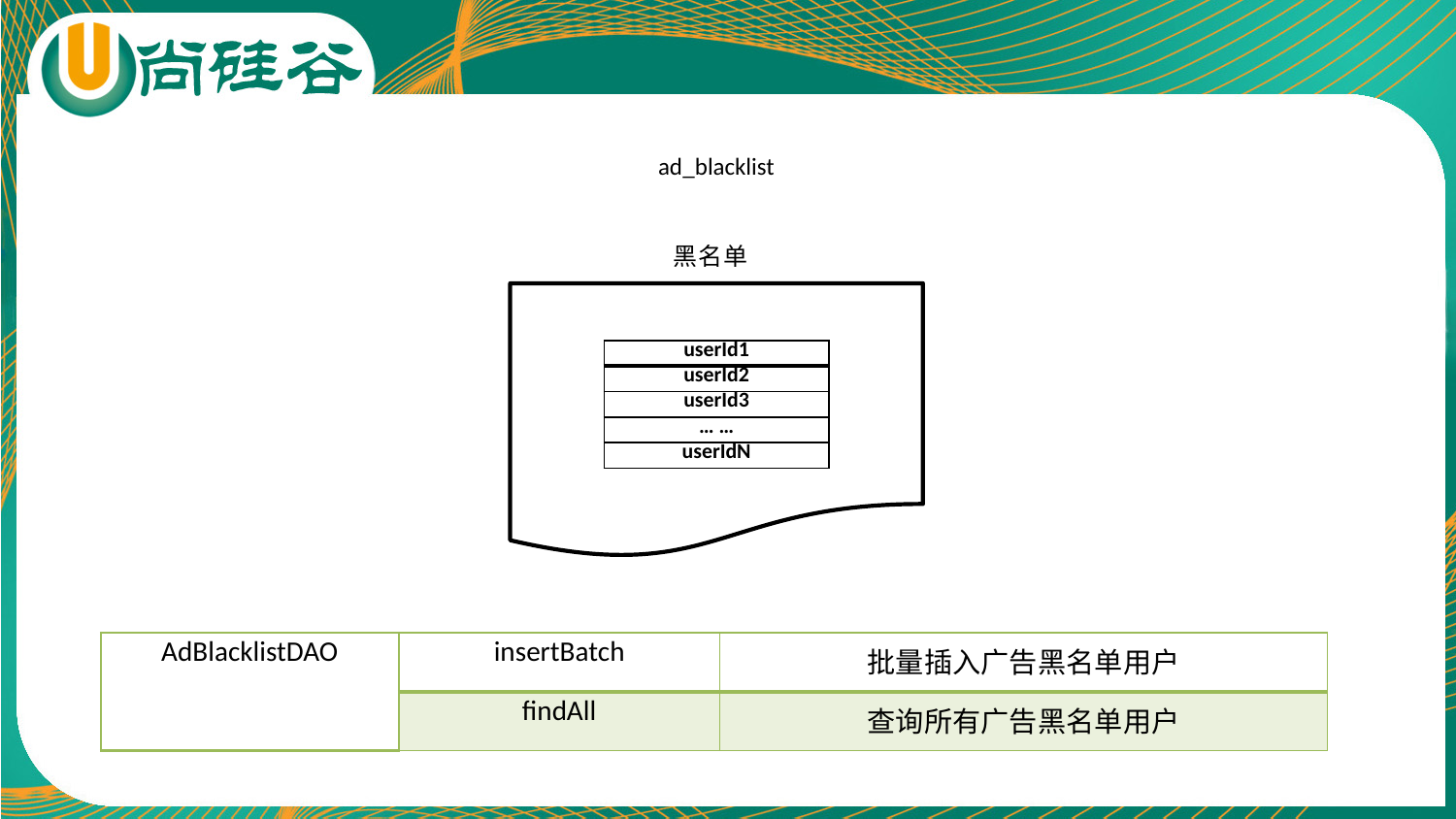

ad_blacklist
黑名单

| userId1 |
| --- |
| userId2 |
| userId3 |
| … … |
| userIdN |
| AdBlacklistDAO | insertBatch | 批量插入广告黑名单用户 |
| --- | --- | --- |
|  | findAll | 查询所有广告黑名单用户 |